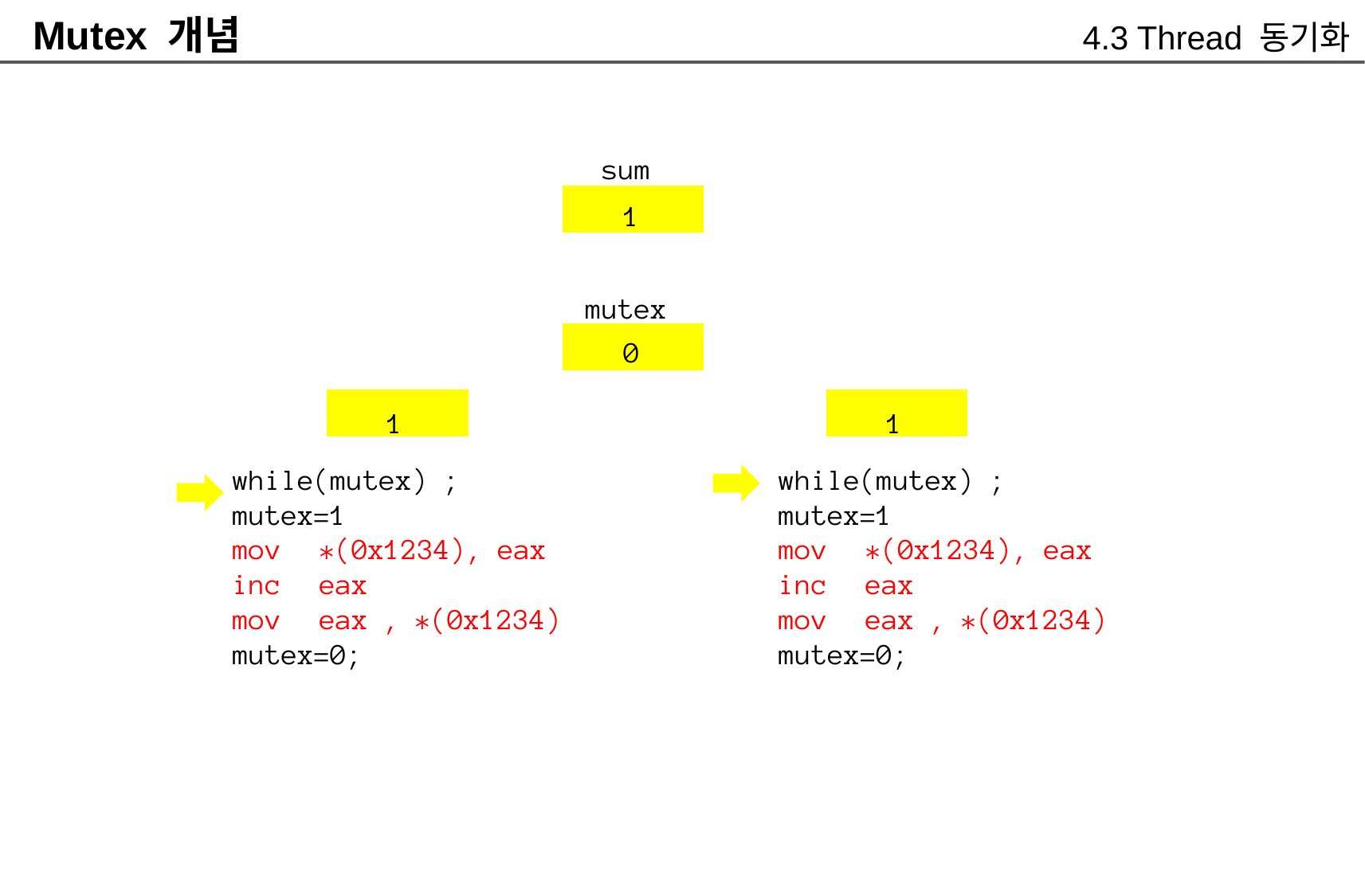

Mutex 개념
4.3 Thread 동기화

	sum

		1

mutex
		0

	1

while(mutex)  ;
mutex=1
mov     *(0x1234),  eax
inc     eax
mov     eax  ,  *(0x1234)
mutex=0;
	1

while(mutex)  ;
mutex=1
mov     *(0x1234),  eax
inc     eax
mov     eax  ,  *(0x1234)
mutex=0;